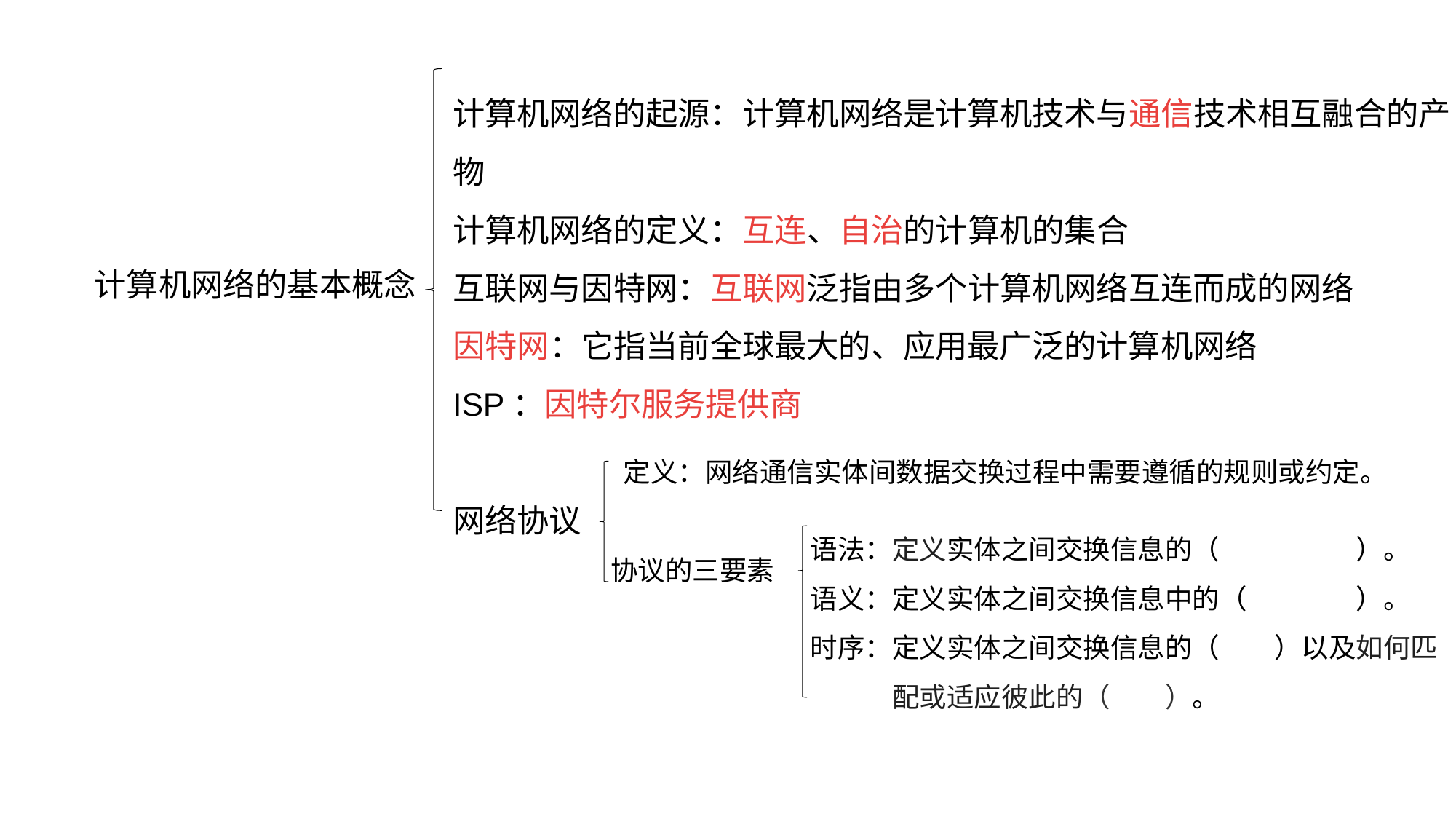

计算机网络的起源：计算机网络是计算机技术与通信技术相互融合的产物
计算机网络的定义：互连、自治的计算机的集合
互联网与因特网：互联网泛指由多个计算机网络互连而成的网络
因特网：它指当前全球最大的、应用最广泛的计算机网络
ISP：因特尔服务提供商

网络协议

计算机网络的基本概念
 定义：网络通信实体间数据交换过程中需要遵循的规则或约定。

协议的三要素

语法：定义实体之间交换信息的（格式与结构）。
语义：定义实体之间交换信息中的（控制信息）。
时序：定义实体之间交换信息的（顺序）以及如何匹大幅度配或适应彼此的（速度）。